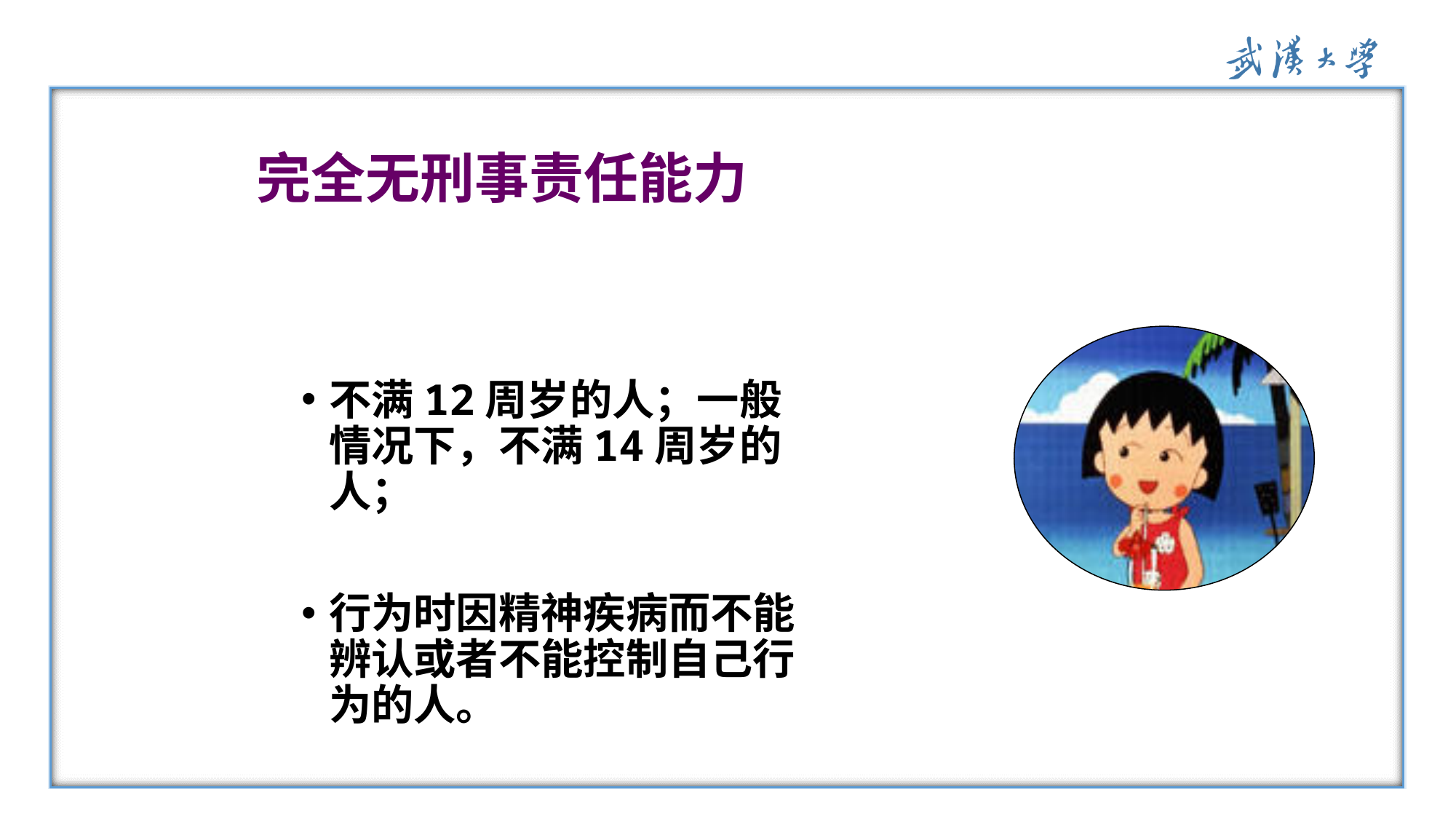

# 完全无刑事责任能力

不满12周岁的人；一般情况下，不满14周岁的人；

行为时因精神疾病而不能辨认或者不能控制自己行为的人。